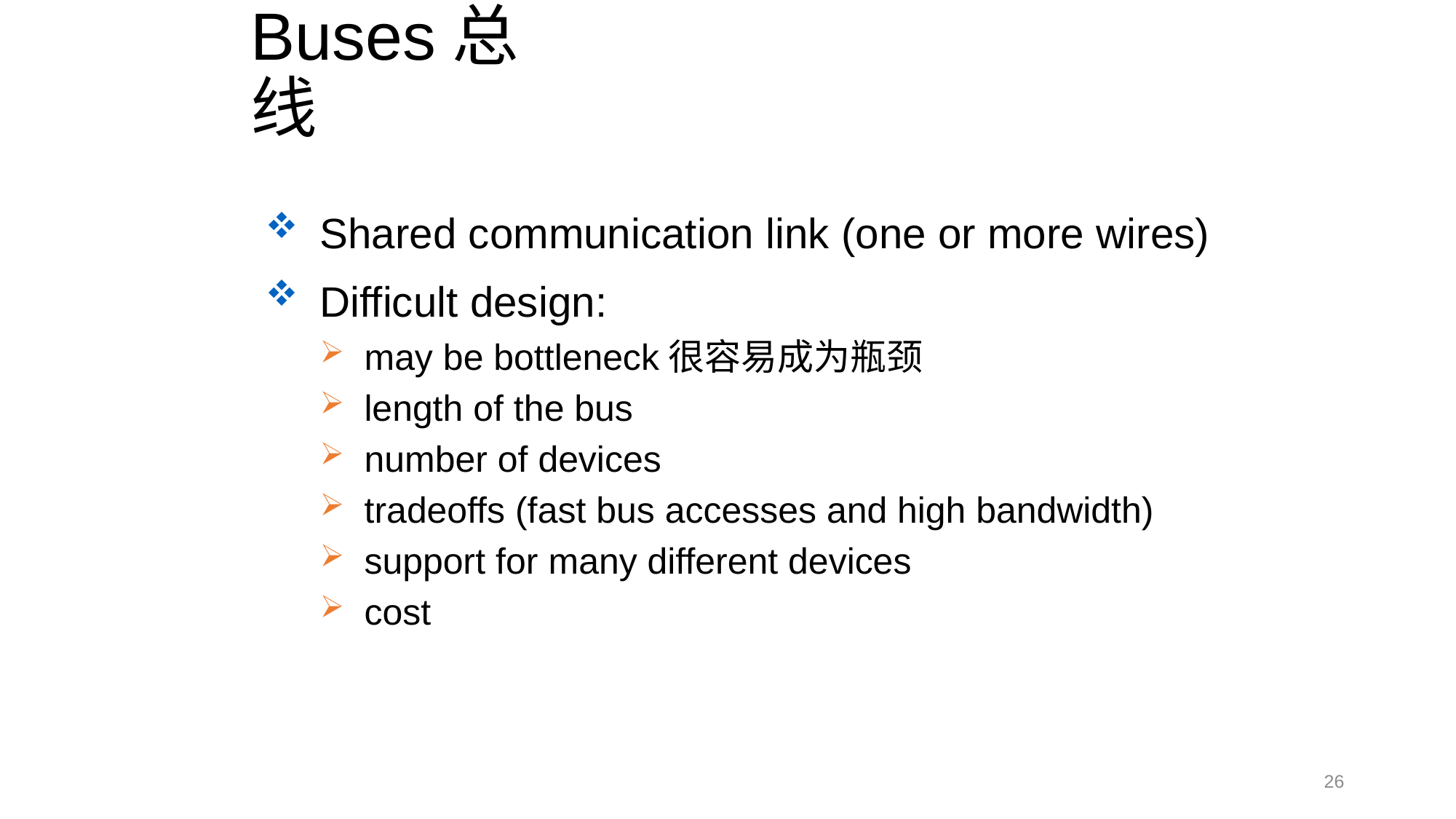

# Buses总线

 Shared communication link (one or more wires)
 Difficult design:
 may be bottleneck很容易成为瓶颈
 length of the bus
 number of devices
 tradeoffs (fast bus accesses and high bandwidth)
 support for many different devices
 cost
26